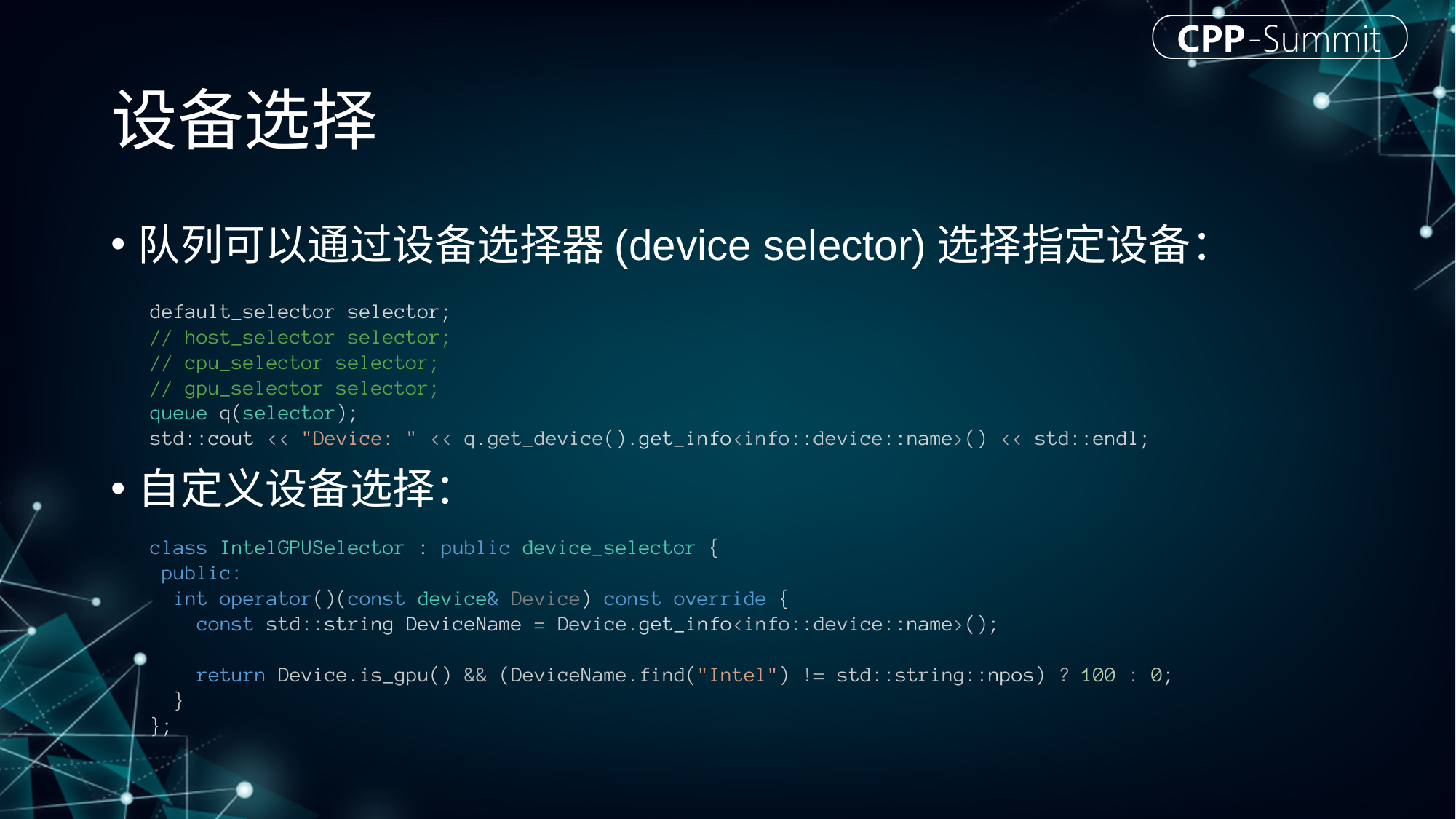

# 设备选择
队列可以通过设备选择器(device selector)选择指定设备：

自定义设备选择：
default_selector selector;
// host_selector selector;
// cpu_selector selector;
// gpu_selector selector;
queue q(selector);
std::cout << "Device: " << q.get_device().get_info<info::device::name>() << std::endl;
class IntelGPUSelector : public device_selector {
 public:
  int operator()(const device& Device) const override {
    const std::string DeviceName = Device.get_info<info::device::name>();
   
    return Device.is_gpu() && (DeviceName.find("Intel") != std::string::npos) ? 100 : 0;
  }
};